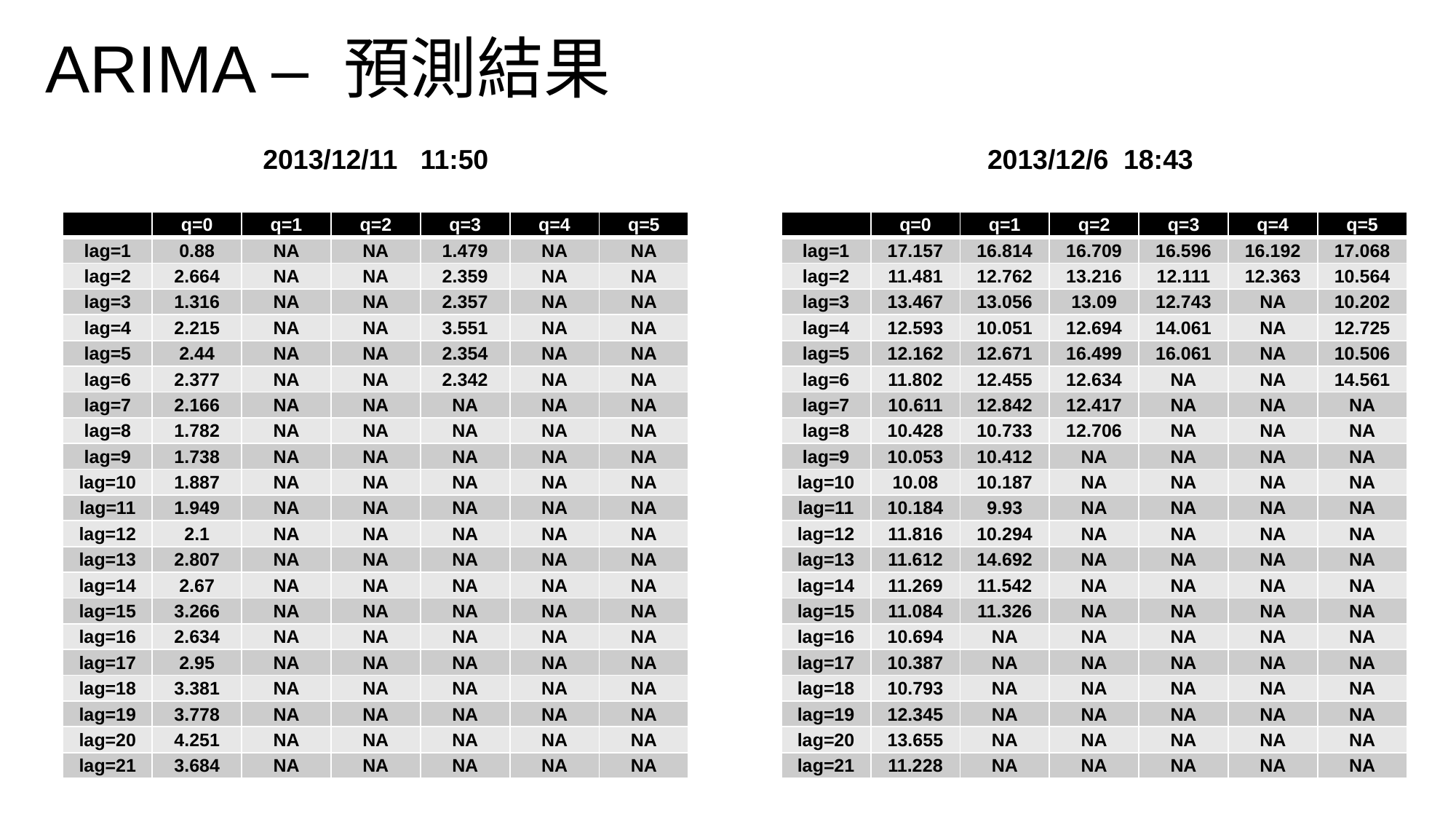

ARIMA – 預測結果
2013/12/11   11:50
2013/12/6  18:43
|  | q=0 | q=1 | q=2 | q=3 | q=4 | q=5 |
| --- | --- | --- | --- | --- | --- | --- |
| lag=1 | 0.88 | NA | NA | 1.479 | NA | NA |
| lag=2 | 2.664 | NA | NA | 2.359 | NA | NA |
| lag=3 | 1.316 | NA | NA | 2.357 | NA | NA |
| lag=4 | 2.215 | NA | NA | 3.551 | NA | NA |
| lag=5 | 2.44 | NA | NA | 2.354 | NA | NA |
| lag=6 | 2.377 | NA | NA | 2.342 | NA | NA |
| lag=7 | 2.166 | NA | NA | NA | NA | NA |
| lag=8 | 1.782 | NA | NA | NA | NA | NA |
| lag=9 | 1.738 | NA | NA | NA | NA | NA |
| lag=10 | 1.887 | NA | NA | NA | NA | NA |
| lag=11 | 1.949 | NA | NA | NA | NA | NA |
| lag=12 | 2.1 | NA | NA | NA | NA | NA |
| lag=13 | 2.807 | NA | NA | NA | NA | NA |
| lag=14 | 2.67 | NA | NA | NA | NA | NA |
| lag=15 | 3.266 | NA | NA | NA | NA | NA |
| lag=16 | 2.634 | NA | NA | NA | NA | NA |
| lag=17 | 2.95 | NA | NA | NA | NA | NA |
| lag=18 | 3.381 | NA | NA | NA | NA | NA |
| lag=19 | 3.778 | NA | NA | NA | NA | NA |
| lag=20 | 4.251 | NA | NA | NA | NA | NA |
| lag=21 | 3.684 | NA | NA | NA | NA | NA |
|  | q=0 | q=1 | q=2 | q=3 | q=4 | q=5 |
| --- | --- | --- | --- | --- | --- | --- |
| lag=1 | 17.157 | 16.814 | 16.709 | 16.596 | 16.192 | 17.068 |
| lag=2 | 11.481 | 12.762 | 13.216 | 12.111 | 12.363 | 10.564 |
| lag=3 | 13.467 | 13.056 | 13.09 | 12.743 | NA | 10.202 |
| lag=4 | 12.593 | 10.051 | 12.694 | 14.061 | NA | 12.725 |
| lag=5 | 12.162 | 12.671 | 16.499 | 16.061 | NA | 10.506 |
| lag=6 | 11.802 | 12.455 | 12.634 | NA | NA | 14.561 |
| lag=7 | 10.611 | 12.842 | 12.417 | NA | NA | NA |
| lag=8 | 10.428 | 10.733 | 12.706 | NA | NA | NA |
| lag=9 | 10.053 | 10.412 | NA | NA | NA | NA |
| lag=10 | 10.08 | 10.187 | NA | NA | NA | NA |
| lag=11 | 10.184 | 9.93 | NA | NA | NA | NA |
| lag=12 | 11.816 | 10.294 | NA | NA | NA | NA |
| lag=13 | 11.612 | 14.692 | NA | NA | NA | NA |
| lag=14 | 11.269 | 11.542 | NA | NA | NA | NA |
| lag=15 | 11.084 | 11.326 | NA | NA | NA | NA |
| lag=16 | 10.694 | NA | NA | NA | NA | NA |
| lag=17 | 10.387 | NA | NA | NA | NA | NA |
| lag=18 | 10.793 | NA | NA | NA | NA | NA |
| lag=19 | 12.345 | NA | NA | NA | NA | NA |
| lag=20 | 13.655 | NA | NA | NA | NA | NA |
| lag=21 | 11.228 | NA | NA | NA | NA | NA |